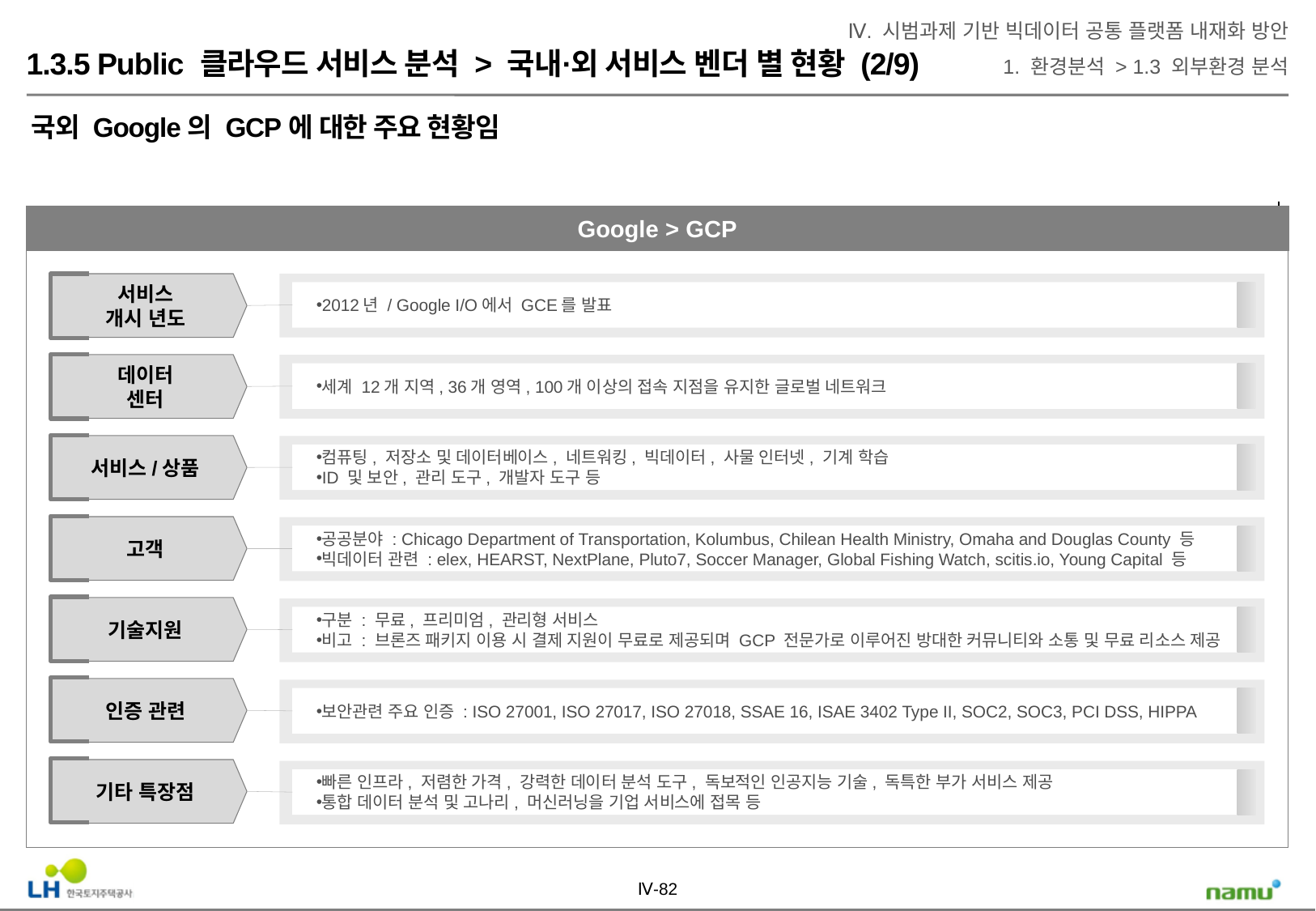

Ⅳ. 시범과제 기반 빅데이터 공통 플랫폼 내재화 방안
1. 환경분석 > 1.3 외부환경 분석
1.3.5 Public 클라우드 서비스 분석 > 국내∙외 서비스 벤더 별 현황 (2/9)
국외 Google의 GCP에 대한 주요 현황임
Google > GCP

서비스
개시 년도
데이터
센터
서비스/상품
고객
기술지원
인증 관련
기타 특장점

2012년 / Google I/O에서 GCE를 발표

세계 12개 지역, 36개 영역, 100개 이상의 접속 지점을 유지한 글로벌 네트워크

컴퓨팅, 저장소 및 데이터베이스, 네트워킹, 빅데이터, 사물 인터넷, 기계 학습
ID 및 보안, 관리 도구, 개발자 도구 등

공공분야 : Chicago Department of Transportation, Kolumbus, Chilean Health Ministry, Omaha and Douglas County 등
빅데이터 관련 : elex, HEARST, NextPlane, Pluto7, Soccer Manager, Global Fishing Watch, scitis.io, Young Capital 등

구분 : 무료, 프리미엄, 관리형 서비스
비고 : 브론즈 패키지 이용 시 결제 지원이 무료로 제공되며 GCP 전문가로 이루어진 방대한 커뮤니티와 소통 및 무료 리소스 제공

보안관련 주요 인증 : ISO 27001, ISO 27017, ISO 27018, SSAE 16, ISAE 3402 Type II, SOC2, SOC3, PCI DSS, HIPPA

빠른 인프라, 저렴한 가격, 강력한 데이터 분석 도구, 독보적인 인공지능 기술, 독특한 부가 서비스 제공
통합 데이터 분석 및 고나리, 머신러닝을 기업 서비스에 접목 등